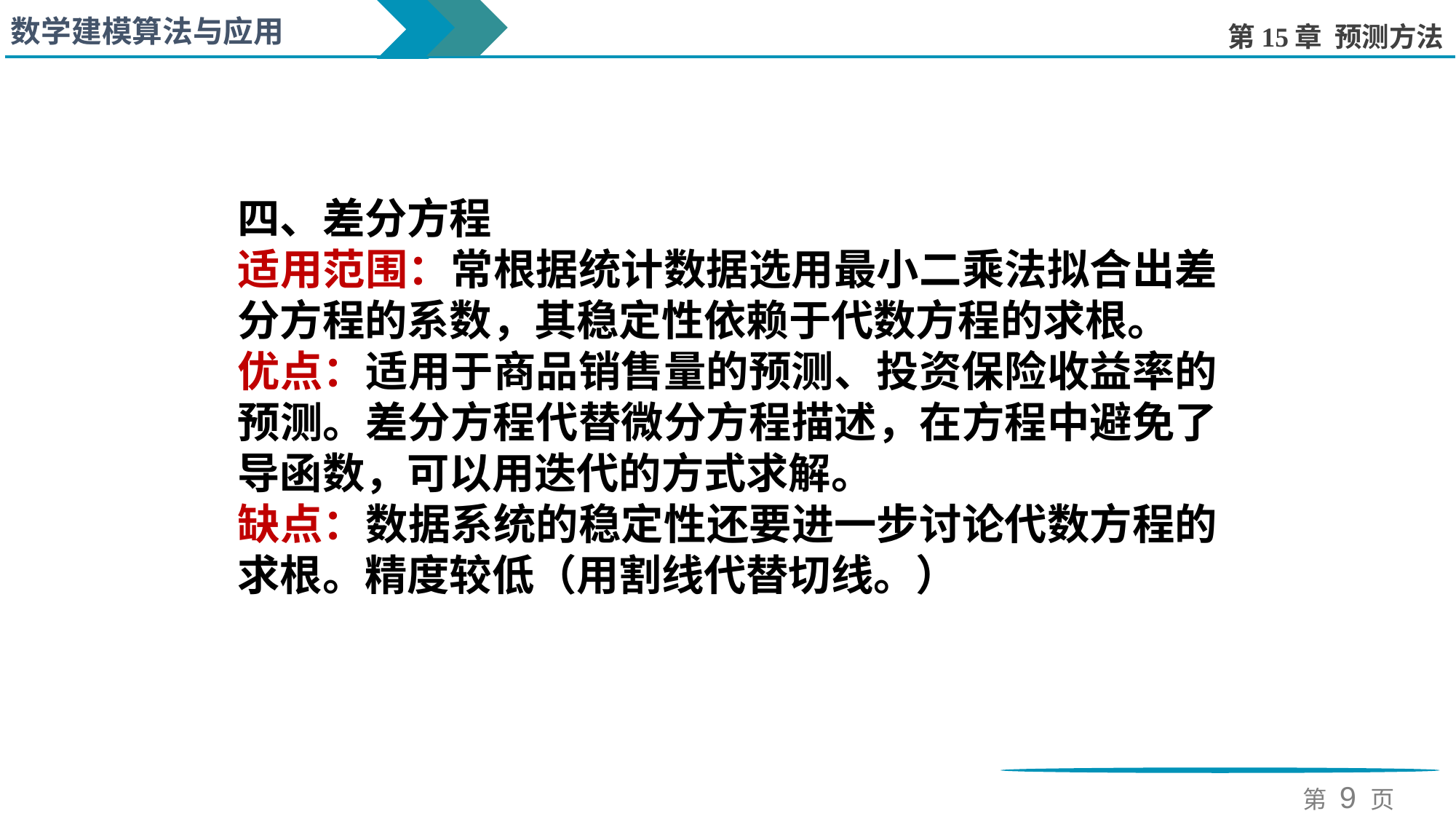

四、差分方程
适用范围：常根据统计数据选用最小二乘法拟合出差分方程的系数，其稳定性依赖于代数方程的求根。
优点：适用于商品销售量的预测、投资保险收益率的预测。差分方程代替微分方程描述，在方程中避免了导函数，可以用迭代的方式求解。
缺点：数据系统的稳定性还要进一步讨论代数方程的求根。精度较低（用割线代替切线。）